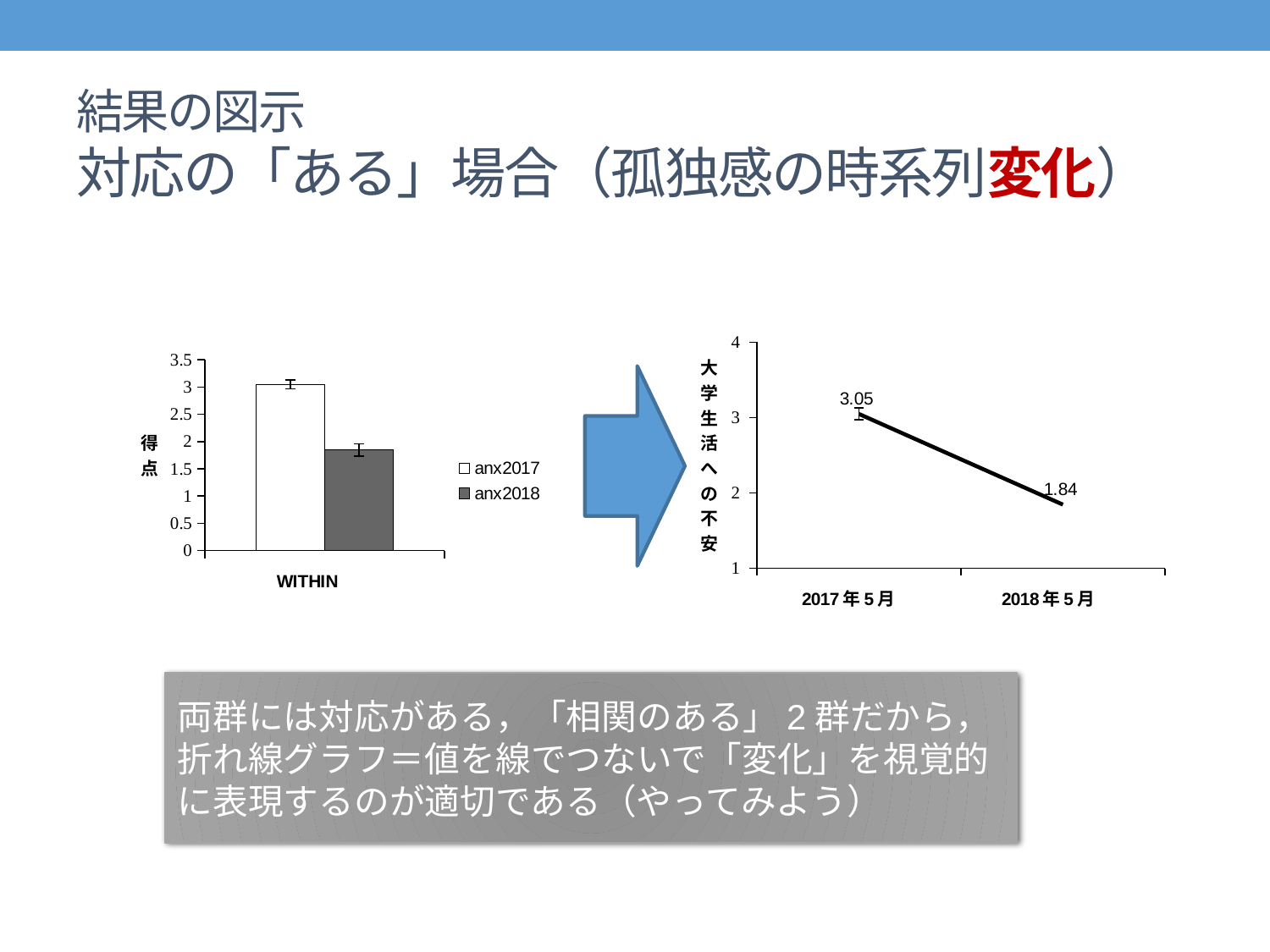

# 結果の図示 対応の「ある」場合（孤独感の時系列変化）

### Chart

| Category |  |
|---|---|
| anx2015 | 3.046875 |
| anx2016 | 1.84375 |

### Chart

| Category | anx2017 | anx2018 |
|---|---|---|
両群には対応がある，「相関のある」2群だから，折れ線グラフ＝値を線でつないで「変化」を視覚的に表現するのが適切である（やってみよう）